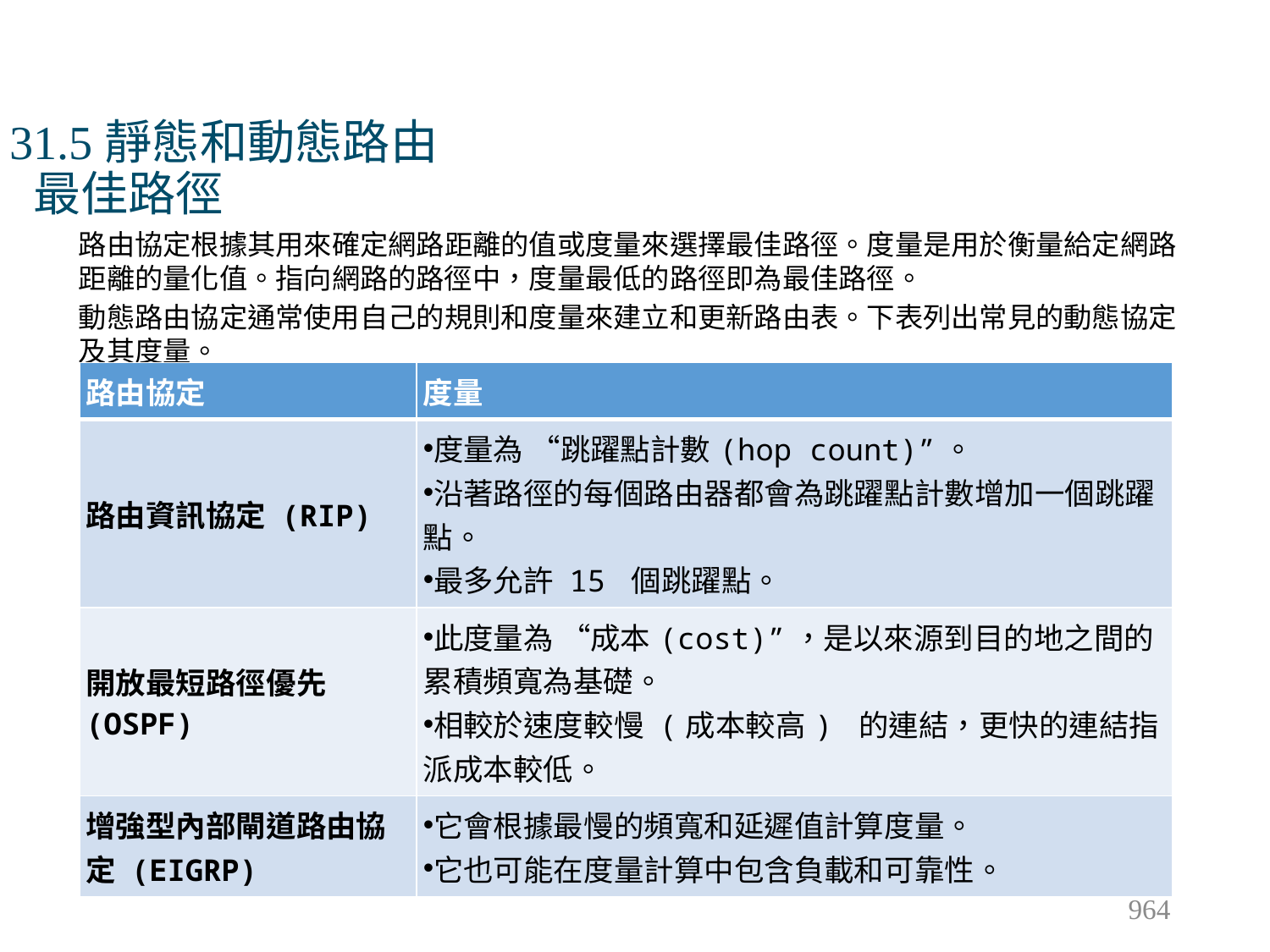

# 31.5靜態和動態路由 最佳路徑
路由協定根據其用來確定網路距離的值或度量來選擇最佳路徑。度量是用於衡量給定網路距離的量化值。指向網路的路徑中，度量最低的路徑即為最佳路徑。
動態路由協定通常使用自己的規則和度量來建立和更新路由表。下表列出常見的動態協定及其度量。

| 路由協定 | 度量 |
| --- | --- |
| 路由資訊協定 (RIP) | 度量為 “跳躍點計數(hop count)”。 沿著路徑的每個路由器都會為跳躍點計數增加一個跳躍點。 最多允許 15 個跳躍點。 |
| 開放最短路徑優先 (OSPF) | 此度量為 “成本(cost)”，是以來源到目的地之間的累積頻寬為基礎。 相較於速度較慢 (成本較高) 的連結，更快的連結指派成本較低。 |
| 增強型內部閘道路由協定 (EIGRP) | 它會根據最慢的頻寬和延遲值計算度量。 它也可能在度量計算中包含負載和可靠性。 |
964